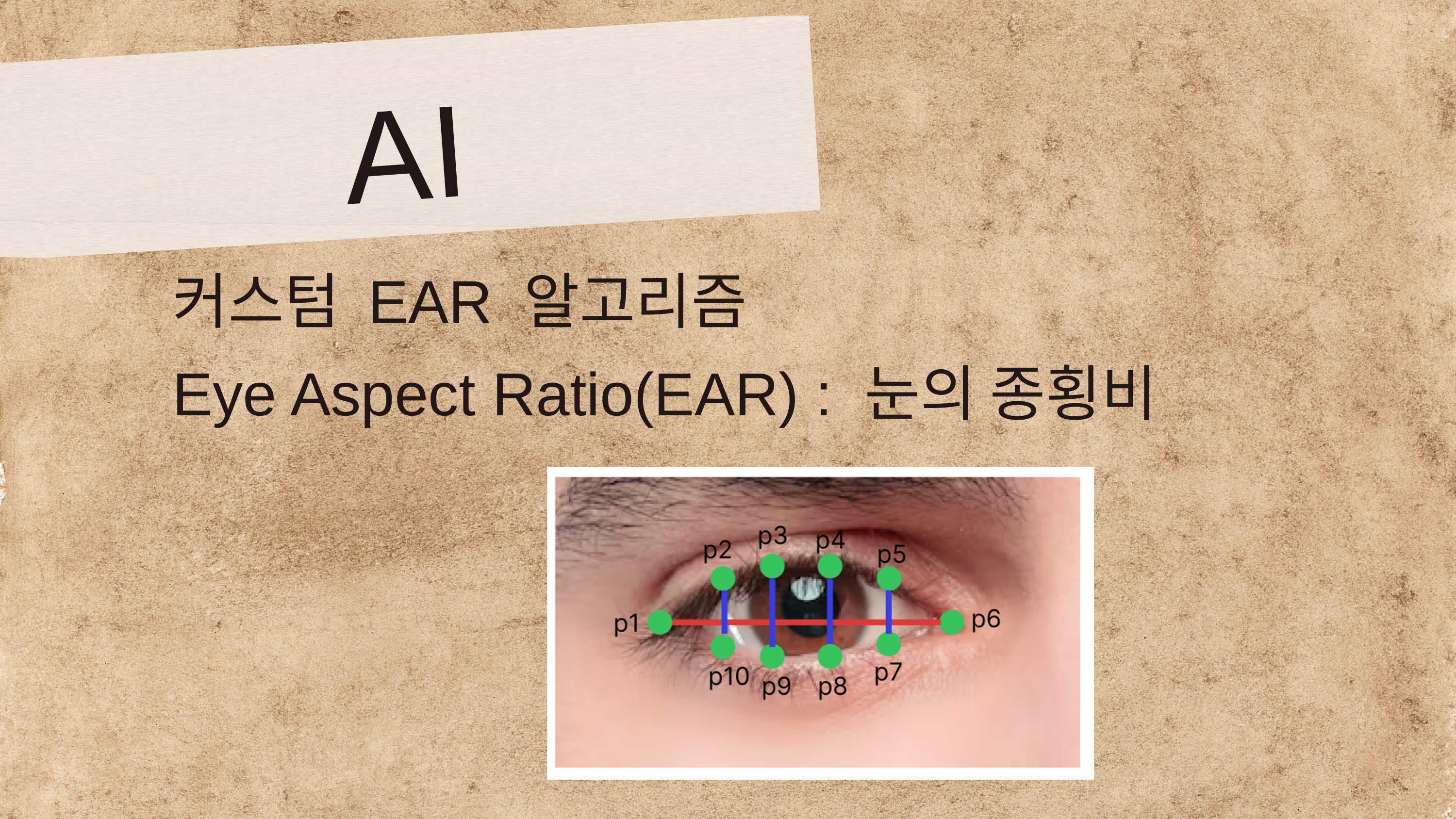

AI
커스텀 EAR 알고리즘
Eye Aspect Ratio(EAR) : 눈의 종횡비